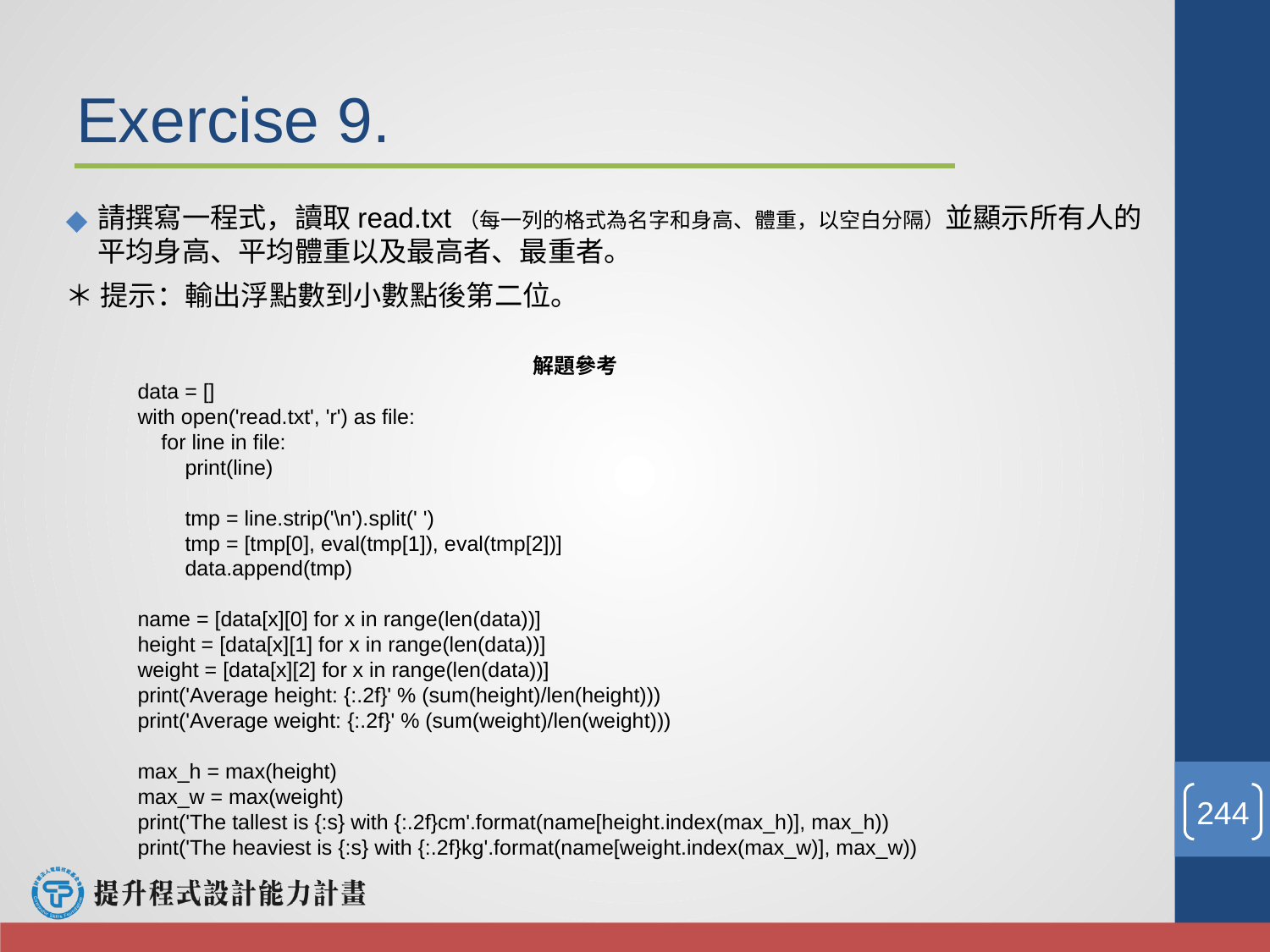

Exercise 9.
請撰寫一程式，讀取read.txt（每一列的格式為名字和身高、體重，以空白分隔）並顯示所有人的平均身高、平均體重以及最高者、最重者。
＊ 提示：輸出浮點數到小數點後第二位。

解題參考
data = []
with open('read.txt', 'r') as file:
    for line in file:
        print(line)

        tmp = line.strip('\n').split(' ')
        tmp = [tmp[0], eval(tmp[1]), eval(tmp[2])]
        data.append(tmp)

name = [data[x][0] for x in range(len(data))]
height = [data[x][1] for x in range(len(data))]
weight = [data[x][2] for x in range(len(data))]
print('Average height: {:.2f}' % (sum(height)/len(height)))
print('Average weight: {:.2f}' % (sum(weight)/len(weight)))

max_h = max(height)
max_w = max(weight)
print('The tallest is {:s} with {:.2f}cm'.format(name[height.index(max_h)], max_h))
print('The heaviest is {:s} with {:.2f}kg'.format(name[weight.index(max_w)], max_w))

244